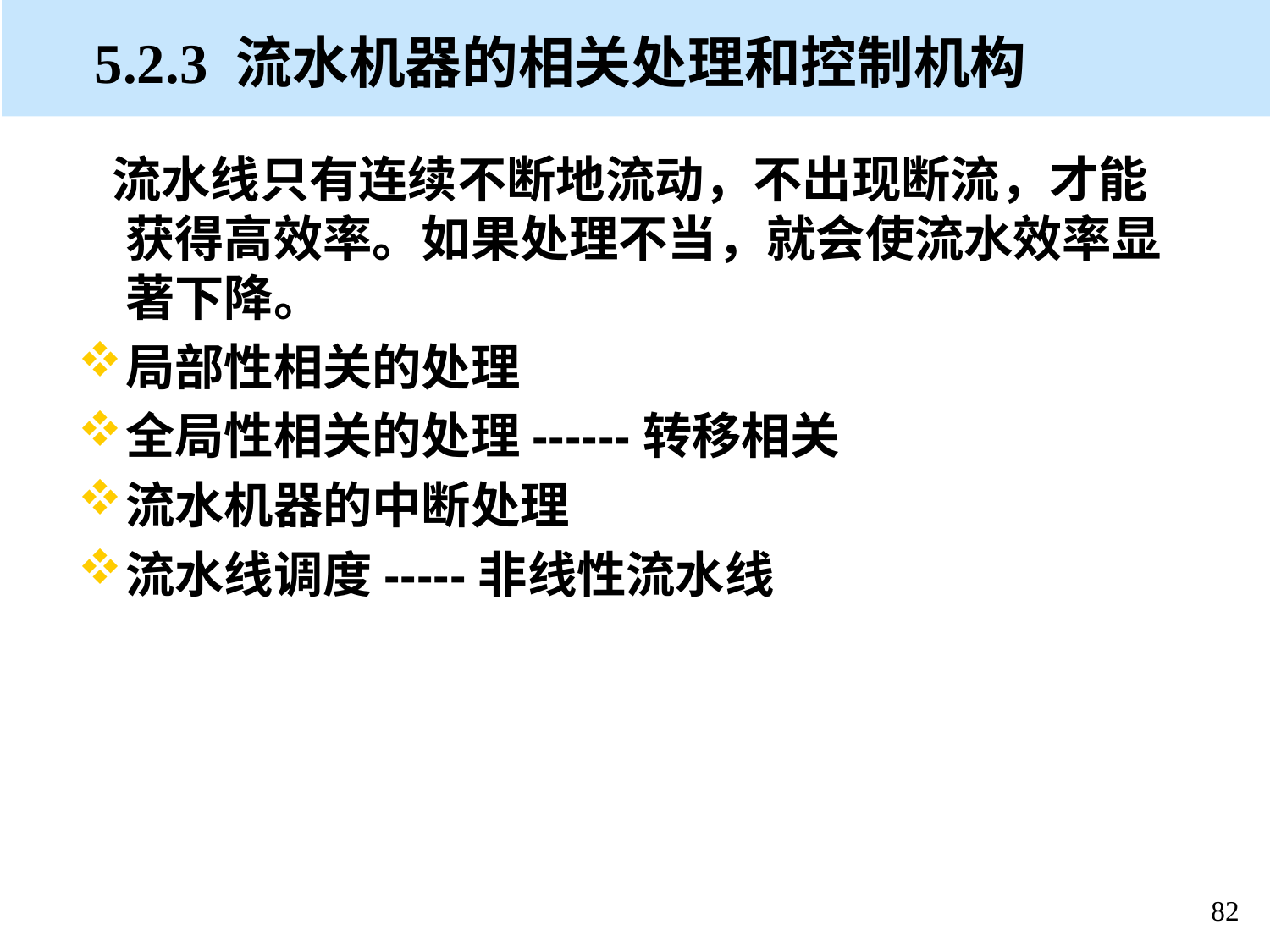

流水线只有连续不断地流动，不出现断流，才能获得高效率。如果处理不当，就会使流水效率显著下降。
局部性相关的处理
全局性相关的处理------转移相关
流水机器的中断处理
流水线调度-----非线性流水线
5.2.3 流水机器的相关处理和控制机构